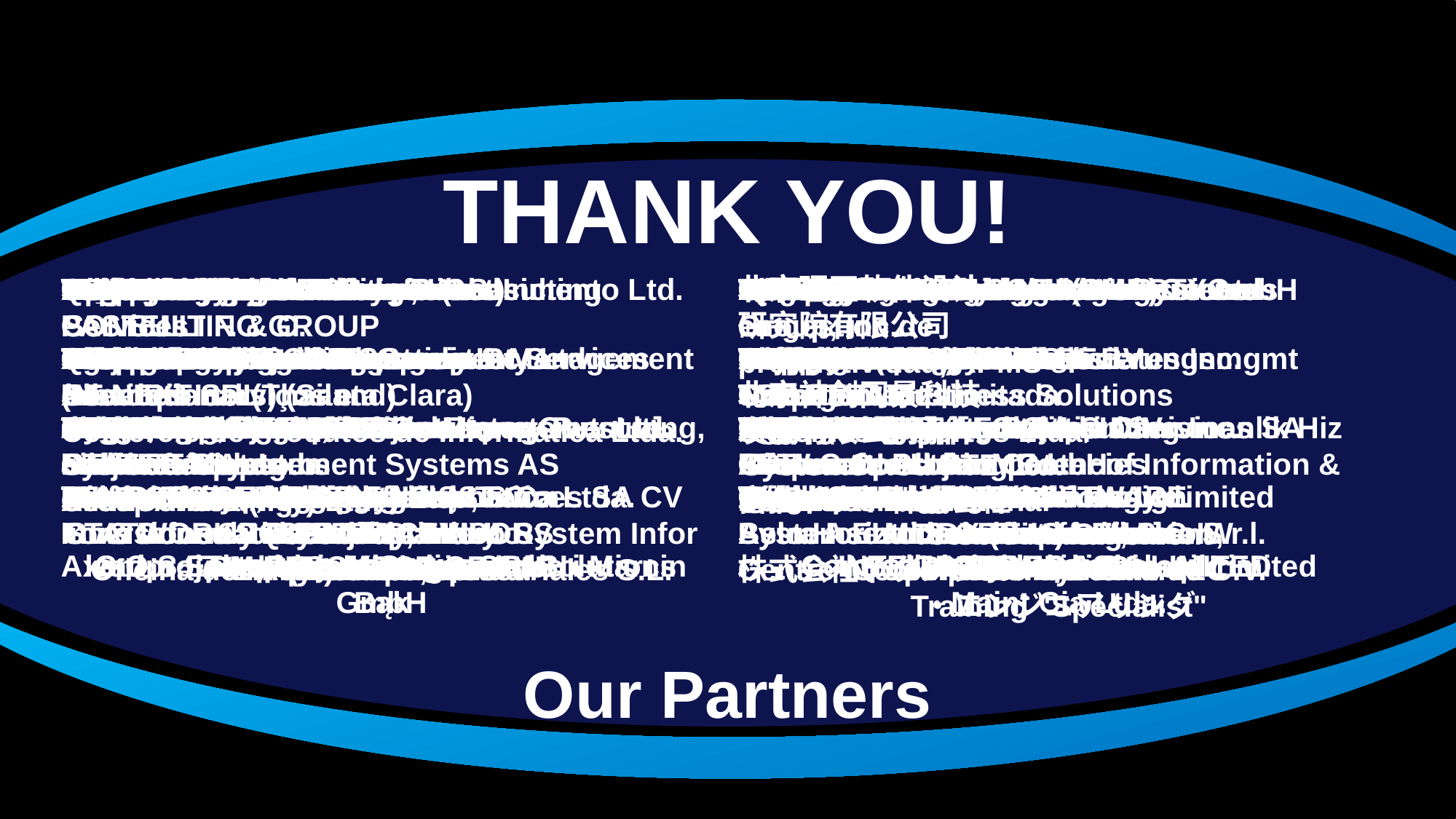

THANK YOU!

ALIWARE S.a.s. DI
PASTELLI F. & C.

Allen Rio Serviços e
Comércio de Produtos de Informática Ltda.

Allin Consulting

Alphamosaik Inc.
Atkins Limited

Autocont Cz Brno

Automation Associates Inc.

Avitus Technologies, LLC

Axentro Sp. z o.o.

BEYOND IT S.A.

Blackstone & Cullen Inc.

Bright Partners

Burton Consulting

C.O.S Enterprise Management Solutions GmbH
Centro Internacional de Conhecimento Ltd.

Cgn & Associates Inc.

CHRONOS, Enterprise Solutions Consulting, Ltd.

Cms Informatic Concept Micro System Infor
Computer Plus Krakow S.A.

Computer Systems Australia Pty Ltd.

Consulting firm "MRCB"

Consulting group  Team
Creuna Denmark A/S

CRM Expert

Cygnet Training and Consultancy Pvt. Ltd.

DATALAB S L
DIGI TRADE

DITEC a.s.

diventis GmbH

Dln Consultoria E Informatica Ltda.
Endero Oy

Enterprise Project Management Services

EPM Live

EPM Solutions, LLC
Experts Projects Management

FAI Consulting
Services Inc.

Fild.NET Sp. z o.o.

For3 Consultoria E Treinamento
Em Informática Ltda.
Grupo Asesor en Informatica

Grupo Beke Santos

Guardian Information
Systems Ltd.

GUIDANCE NV.
IIL_NY

Info Tech Ltd.

INFO TREK SDN BHD

Information Technologies Services SA CV
INTERGRUPO S.A.

International Network Services (Headquarters) (Santa Clara)

Intersoft Management Systems AS

Inversiones y Asesorías
COFRE Ltda.
Kelyan-Project.Net

KSOB

LBMS, s.r.o.

Leader Group

leadproject.pl s.c. Klaudiusz Pelc i Marcin Bąk
MarketBridge

Matan Computers Operation & Management

Metier AS

Microsoft Australia
Pty Ltd. Primary
Microsoft: Gold – AdvInfra(ms)

Milestone Consulting Group Inc.

Modul 1 Data AB

Monere Business, S.C.
NEW VISION
CONSULTING GROUP

Novared

Oakwood Systems
Group Inc.

Oficina de Proyectos Empresariales S.L.
Project Solutions Group, Inc.

Project Solutions
International (Thailand)

Projectum Aps

Projility, Inc.
QUANTUMPM LLC

Quart it.

REDCOM CIBERNETICO

Renke Holert
Safran Software Solutions AS

Schwab Projektmanagement

Segawas Projetos, Treinamento
e Informática Ltda.

SEQUENCE ADVISORS
Sogeti Suisse

SOGETI USA

Soho Corp. dba MSProjectExperts

Solosoft Ltda.
Technology Associates

Technology World Company

TEKORA

TENROX

The Project Group GmbH
Twice Training B.V.

UMT Consulting Group

UMT Project and Portfolio Management Services
South Africa (Pty) Ltd.

Vertscape, Inc.
Wodey Informationssysteme

Xcelligent LLC

ZAO Bogdanov
and Associates

ООО "Бастион"
Portfolio Project Management Inc.

Process IT

Program Framework

Progressive IT
Arvato Direct Services (SMB)

ASAE CONSULTORES
S.A. DE C.V.

Assure Consulting GmbH

Astra Asesoria Y Transformacion,
Sa De Cv
Azevedo & Luz Ltda.

Babbage Simmel & Associates Inc.

BCA Serviços de
Informatica Ltda. ME

Belo Horizonte
Sistemas Ltda.
Camako Data Ab

Campana & Schott Realisierungsmgmt GmbH

CDW Corporation Center of Information & Financial Tech.

Centre of Computer
Training "Specialist"
CognitiveTechnologies, Inc.

COMFRAME SOFTWARE

Comp Safe Support SA

CompuBase Abu Dhabi

Compulink Systems Private Limited
Consulting Resources
Group, Inc.

Corporate Business Solutions

Corporate Project
Solutions Ltd.

Corporativo ICSI S.A. de C.V.
Datatron

DBS Business Solutions BV

DC Edukacja sp. z o.o.

Designer Technology Limited
Dr. Tertschnig GmbH

Ebit Elk ve Blg Ilt Sis
Uret Paz Ltd Sti

EFTI

Emm&mmE Informatica S.r.l.
Epmpartner

EPMWorks S.A.

Expand Pty Ltd.

Expertos En
Soluciones Ti, S.C.
Forte Systems Inc.

Fujitsu Services AB

Gamma Servicios S.A. de C.V.

GijimaAst

GP3 Groupe Conseil
Hans Torsleff Management Systems

Help Technology

Highmark Solutions, LLC

HMS SOFTWARE
InfoSERVER S.A.

INNEO Solutions GmbH

InspireTech Sp. z o.o.

Intellient Ltd.

INTELLIGROUP ASIA LIMITED
IQSOFT-John Bryce Training Center

IT Vision Sp. z o.o.

ITEC Training & Education Services SA

JSR Multi Design
LIFELONG Kuwait

LMR SOLUTIONS

M7 SA

Maestros Mediline
Systems Ltd.

Maint Cia Ltda.
Microsoft Deutschland

Microsoft Deutschland
TSC - TEAM

Microsoft: All Competencies

Microsoft: Certified – IW
MS Project Pros

MTS Allstream Inc.

Nagnoi, Inc.

New Horizons Pakistan
(Pvt.) Ltd.
One Fox B.V.

Orantech

P. Zinger Projects Ltd.

Pcubed

PIPC Ltd
PROKODA GmbH

Provoke Solutions Limited

PT SI

Quadrus
Development Inc.
Resource Management Professionals

Robbins Gioia Inc.

Rota Bilgi Teknolojileri Danismanlik Hiz
Servicios Internacionales
en gestion de
productividad, APMS sl

Sistemas Expertos Ltda.

SoftLine International

Software Systems LLC
Solvin Information Management GmbH

Sotis Consultoria Ltda.

Southern Project Group, Inc.

Span d.o.o.
THE VERSATILE COMPANY

TIETURI OY

TPM Group

Trilex Consulting srl

Tubedale Ltd.
Viaduk-Telecom

Western Principles

Wharton Computer Consulting Inc.

William George Associates Ltd.

Winvision
北京理正软件设计
研究院有限公司

北京神剑网景科技
发展有限公司

富士ソフト株式会社

株式会社テクノプロ
・エンジニアリング
Proha Plc

Project Assistants Inc.

Project Hosts

Project Management
Practice Inc.
PM CENTRIX

PM CONNECT

PM Consulting Sevices

PM Providers, LLC

PM RESOURCE GROUP
Springhouse Education & Consulting Services

ST NEXT SRL

STATERA

STATWORKS
(M) SDN BHD
6D Technologies Incorporated

AAJ TECHNOLOGIES

ACANDO AB

AccTech Systems (Pty) Ltd.

Add Technologies ltda
Advisicon

Aenigma (U.K.) Ltd.

Agora Consulting Partners Inc.

Alegri International
Service GmbH
PM Sight

PMCC

PMCS GmbH

PMP Specialists, LLC

PM-Partners Group
Strategic Data Management PTY Ltd.

Supply Chain
Management Limitada

Systemethod PTE Ltd.

Techno Management

Our Partners